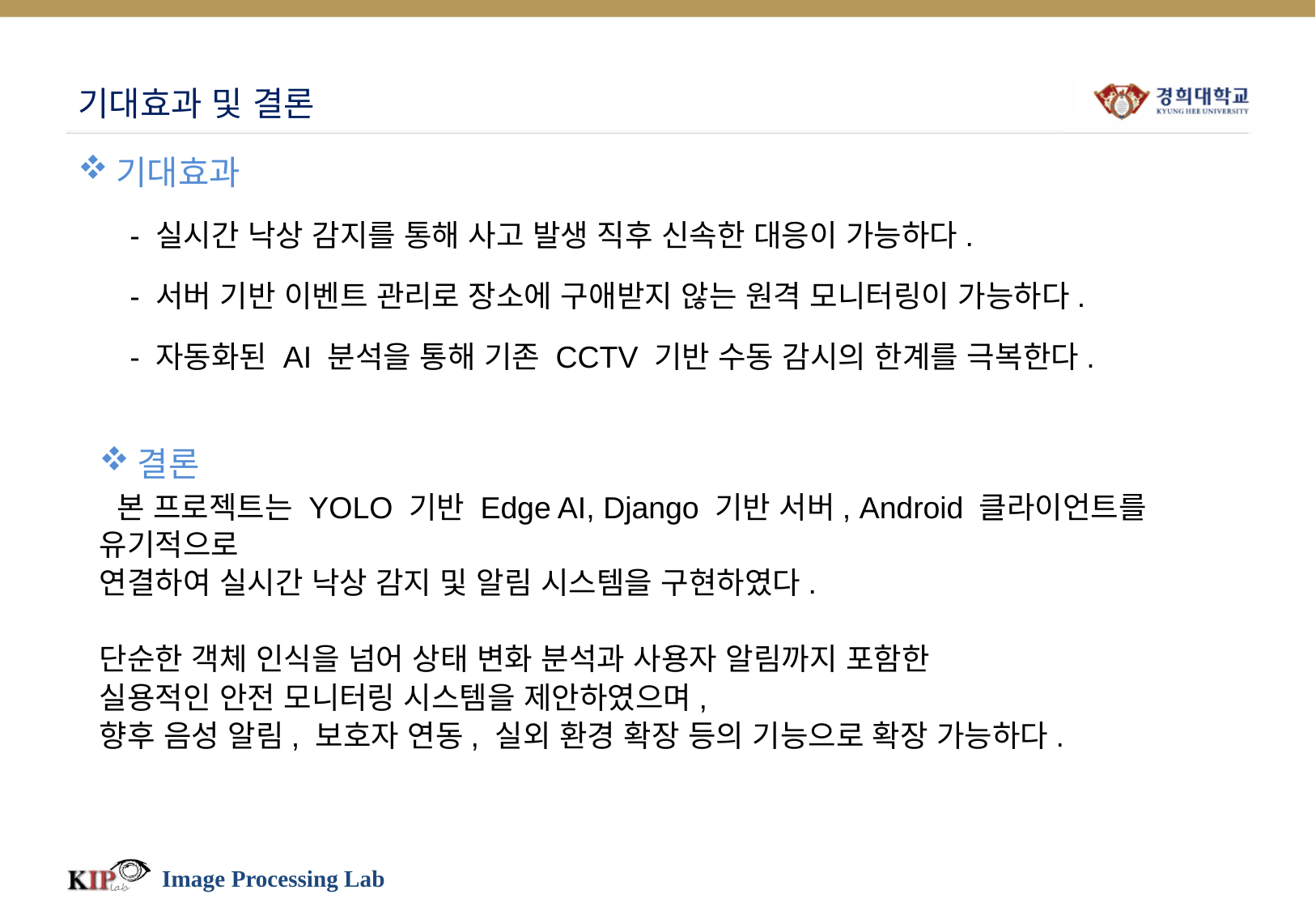

# 기대효과 및 결론
기대효과
- 실시간 낙상 감지를 통해 사고 발생 직후 신속한 대응이 가능하다.
- 서버 기반 이벤트 관리로 장소에 구애받지 않는 원격 모니터링이 가능하다.
- 자동화된 AI 분석을 통해 기존 CCTV 기반 수동 감시의 한계를 극복한다.
결론
 본 프로젝트는 YOLO 기반 Edge AI, Django 기반 서버, Android 클라이언트를 유기적으로
연결하여 실시간 낙상 감지 및 알림 시스템을 구현하였다.

단순한 객체 인식을 넘어 상태 변화 분석과 사용자 알림까지 포함한
실용적인 안전 모니터링 시스템을 제안하였으며,
향후 음성 알림, 보호자 연동, 실외 환경 확장 등의 기능으로 확장 가능하다.

Image Processing Lab